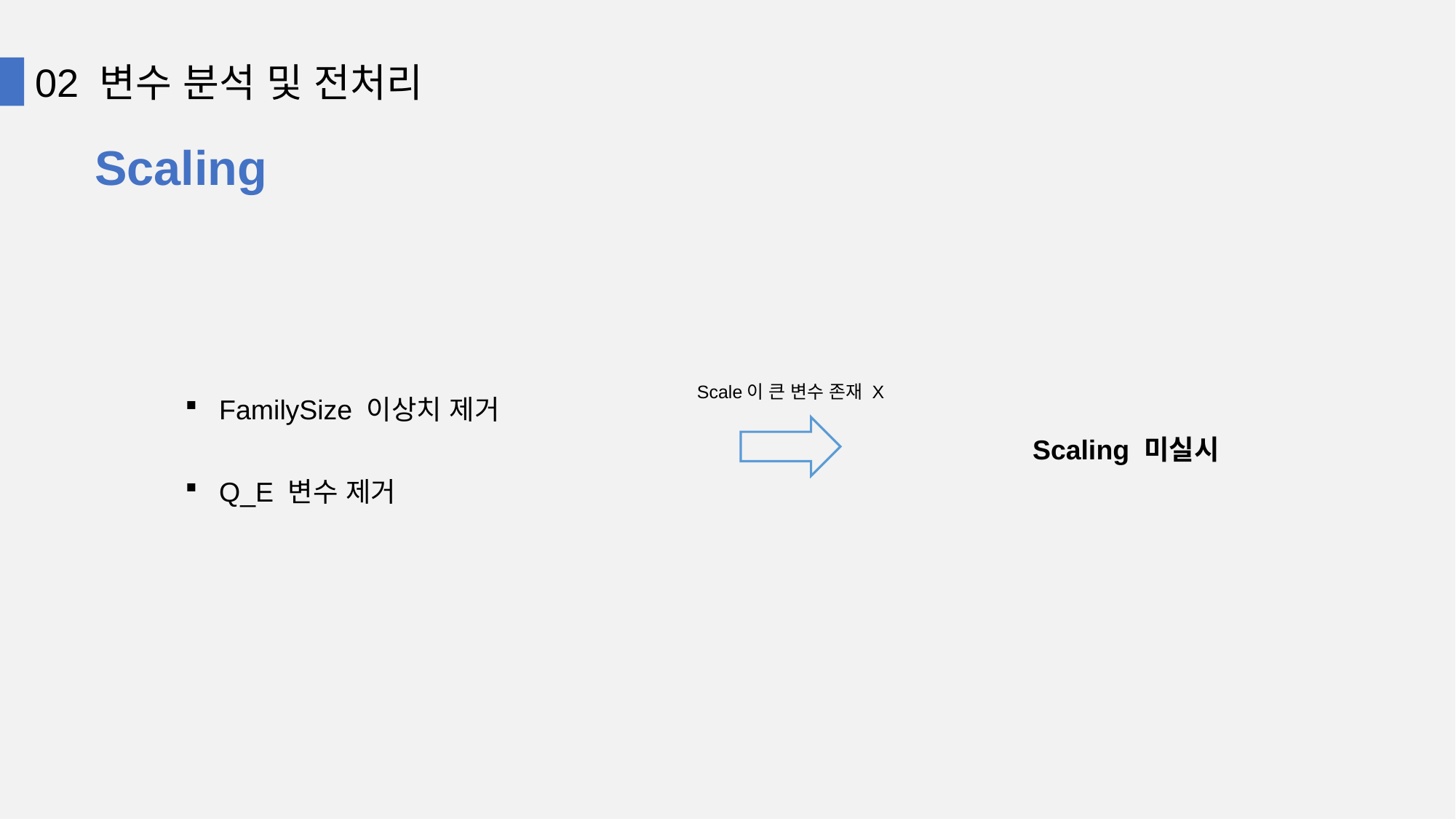

02 변수 분석 및 전처리

Scaling
Scale이 큰 변수 존재 X

FamilySize 이상치 제거
Q_E 변수 제거
Scaling 미실시